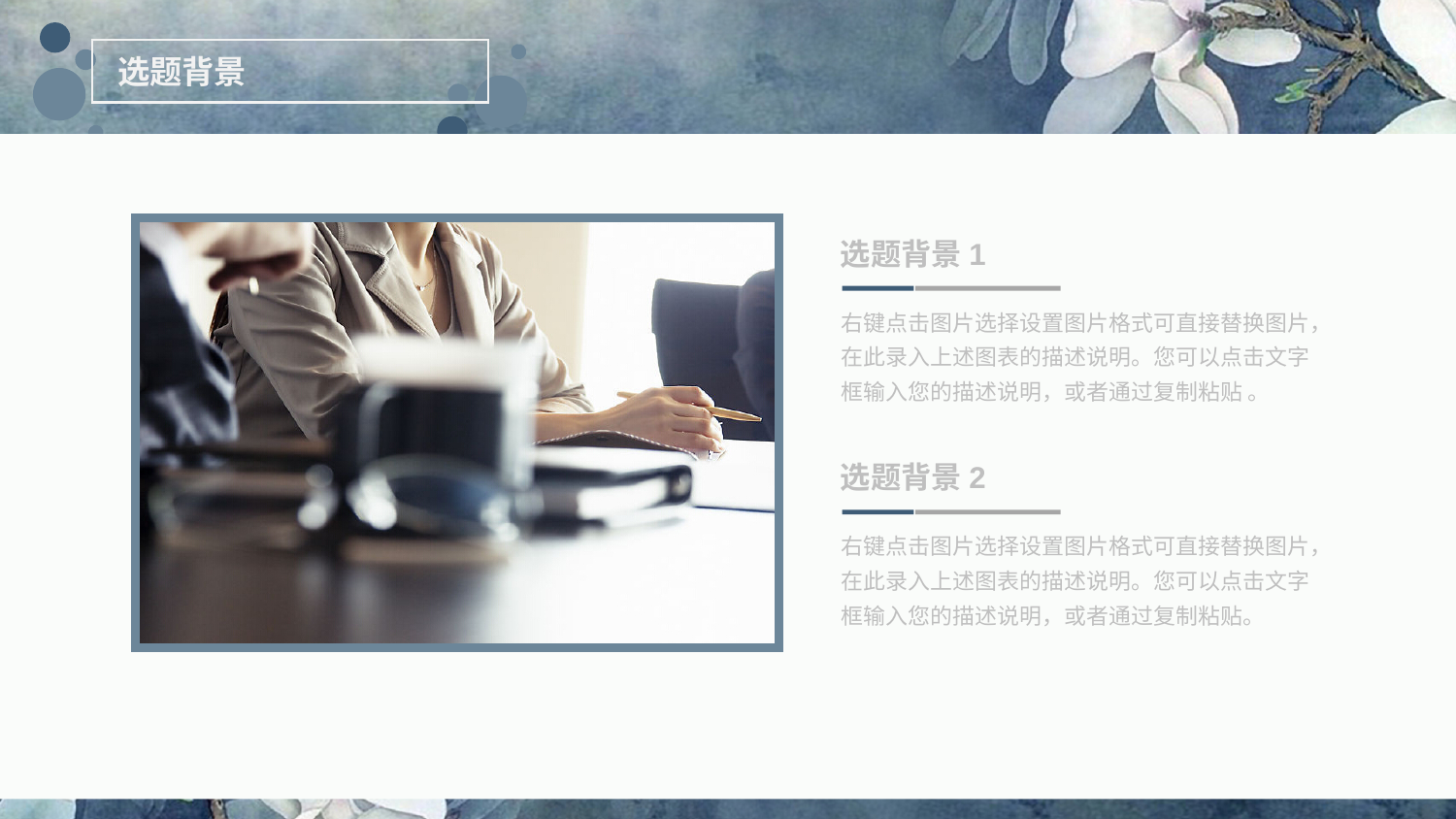

# 选题背景

选题背景1

右键点击图片选择设置图片格式可直接替换图片，在此录入上述图表的描述说明。您可以点击文字框输入您的描述说明，或者通过复制粘贴 。
选题背景2

右键点击图片选择设置图片格式可直接替换图片，在此录入上述图表的描述说明。您可以点击文字框输入您的描述说明，或者通过复制粘贴。